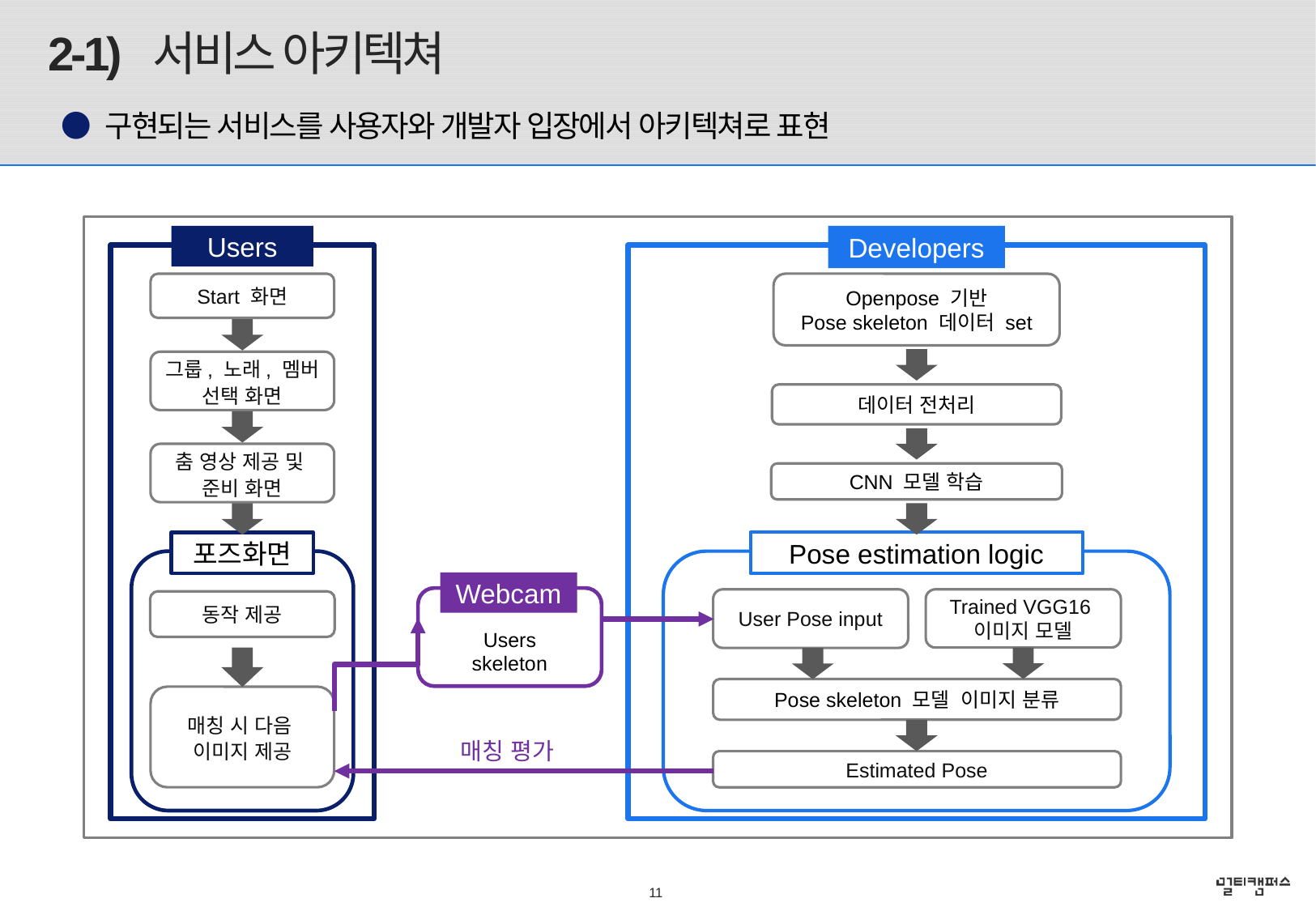

2-1)  서비스 아키텍쳐
● 구현되는 서비스를 사용자와 개발자 입장에서 아키텍쳐로 표현

Users
Developers

Start 화면
Openpose 기반
Pose skeleton 데이터 set

그룹, 노래, 멤버 선택 화면
데이터 전처리

춤 영상 제공 및
준비 화면
CNN 모델 학습

Pose estimation logic
포즈화면

Webcam
Users
skeleton

Trained VGG16
이미지 모델

User Pose input
동작 제공

Pose skeleton 모델  이미지 분류
매칭 시 다음
이미지 제공

매칭 평가
Estimated Pose